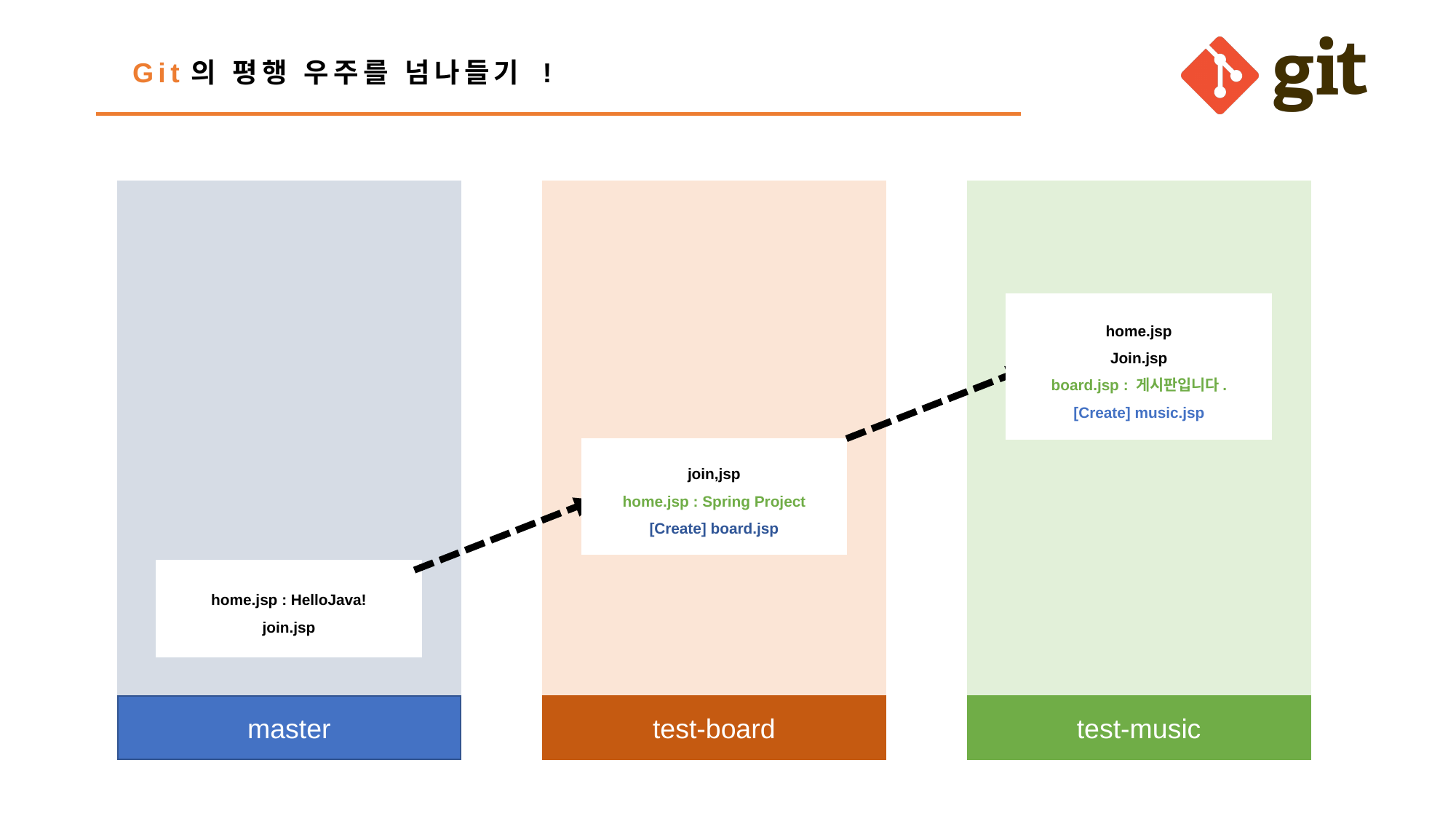

Git의 평행 우주를 넘나들기 !

home.jsp
Join.jsp
board.jsp : 게시판입니다.
[Create] music.jsp
join,jsp
home.jsp : Spring Project
[Create] board.jsp
home.jsp : HelloJava!
join.jsp
master
test-board
test-music